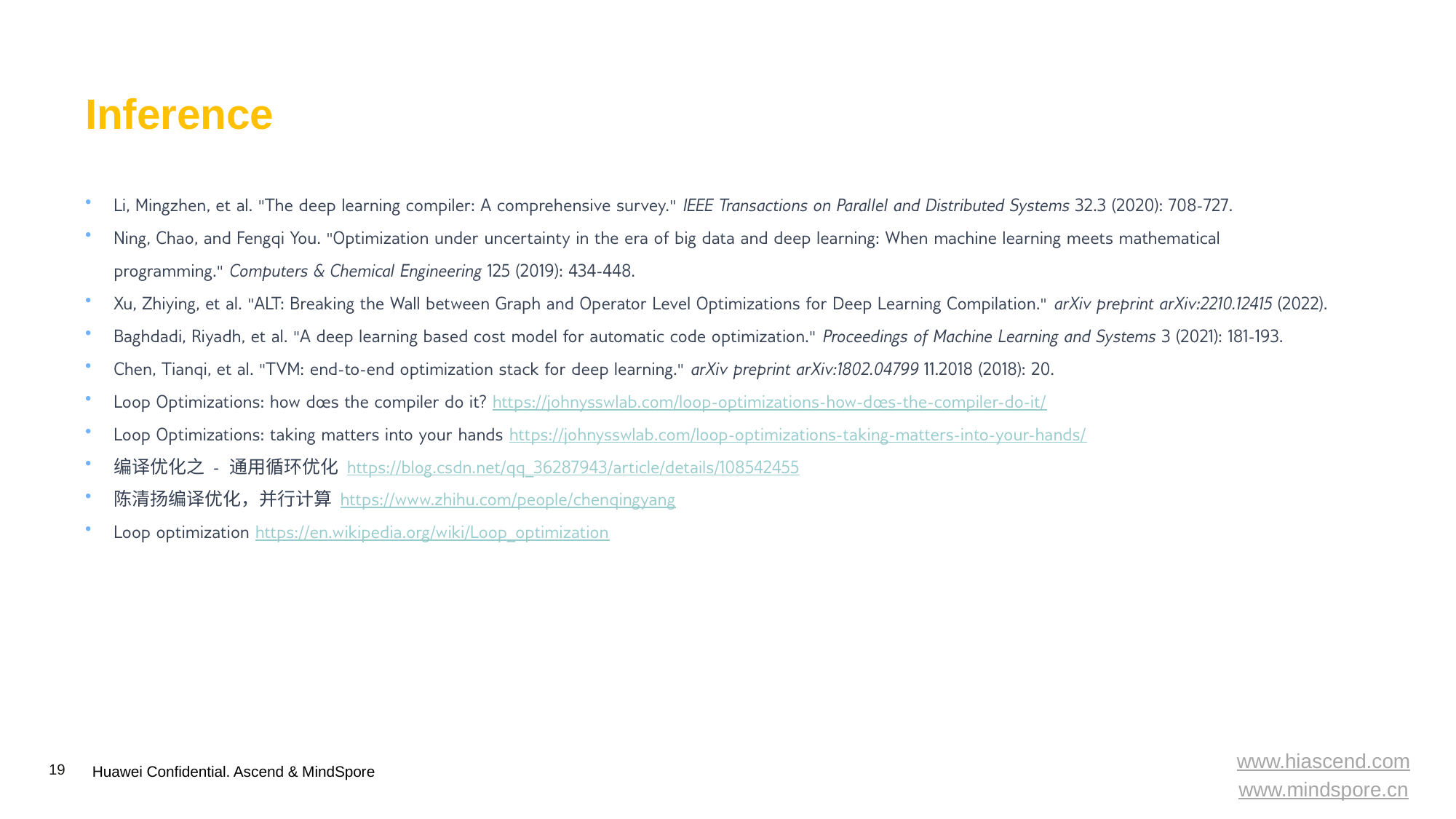

# Inference
Li, Mingzhen, et al. "The deep learning compiler: A comprehensive survey." IEEE Transactions on Parallel and Distributed Systems 32.3 (2020): 708-727.
Ning, Chao, and Fengqi You. "Optimization under uncertainty in the era of big data and deep learning: When machine learning meets mathematical programming." Computers & Chemical Engineering 125 (2019): 434-448.
Xu, Zhiying, et al. "ALT: Breaking the Wall between Graph and Operator Level Optimizations for Deep Learning Compilation." arXiv preprint arXiv:2210.12415 (2022).
Baghdadi, Riyadh, et al. "A deep learning based cost model for automatic code optimization." Proceedings of Machine Learning and Systems 3 (2021): 181-193.
Chen, Tianqi, et al. "TVM: end-to-end optimization stack for deep learning." arXiv preprint arXiv:1802.04799 11.2018 (2018): 20.
Loop Optimizations: how does the compiler do it? https://johnysswlab.com/loop-optimizations-how-does-the-compiler-do-it/
Loop Optimizations: taking matters into your hands https://johnysswlab.com/loop-optimizations-taking-matters-into-your-hands/
编译优化之 - 通用循环优化 https://blog.csdn.net/qq_36287943/article/details/108542455
陈清扬编译优化，并行计算 https://www.zhihu.com/people/chenqingyang
Loop optimization https://en.wikipedia.org/wiki/Loop_optimization